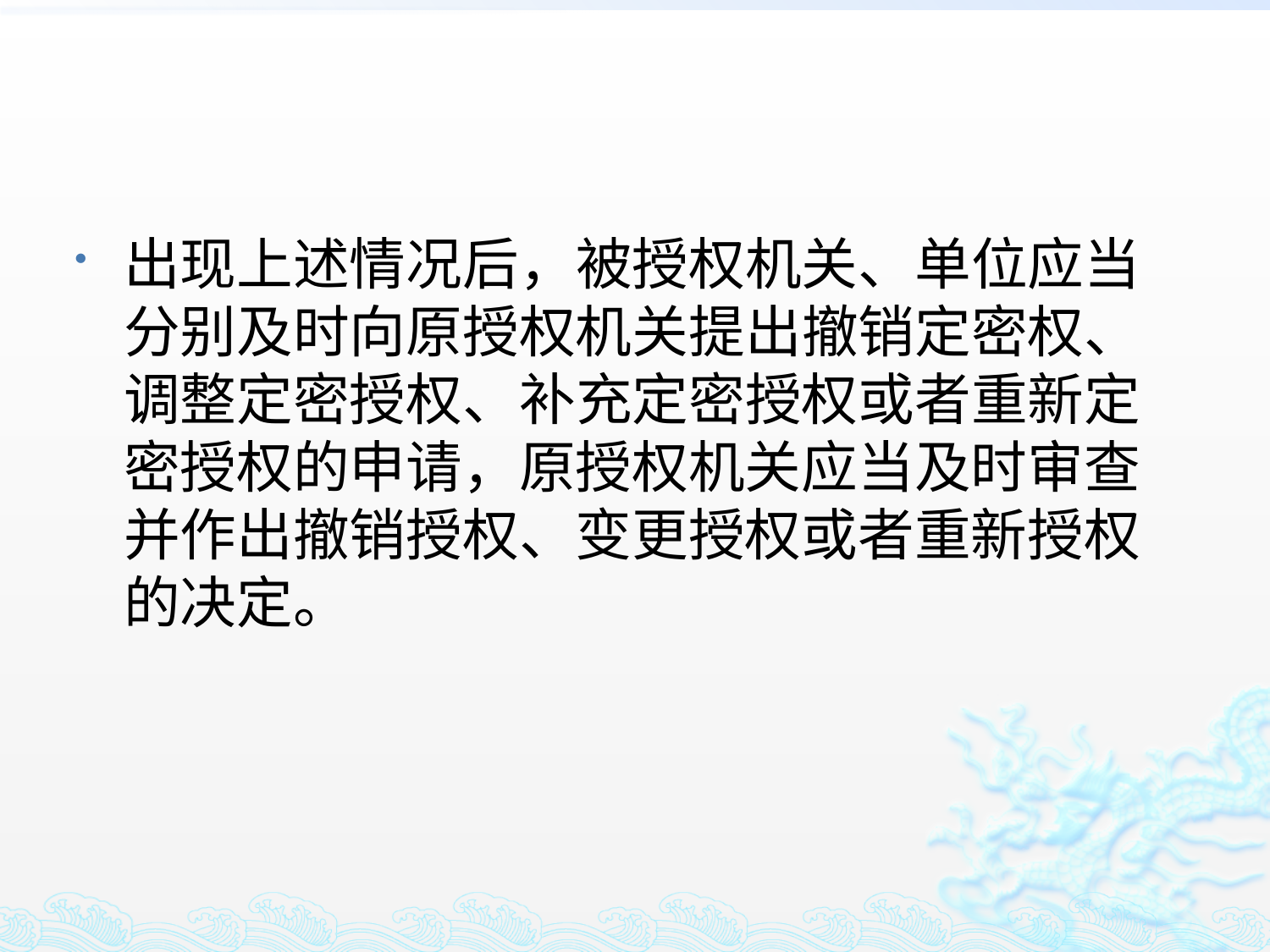

#
出现上述情况后，被授权机关、单位应当分别及时向原授权机关提出撤销定密权、调整定密授权、补充定密授权或者重新定密授权的申请，原授权机关应当及时审查并作出撤销授权、变更授权或者重新授权的决定。